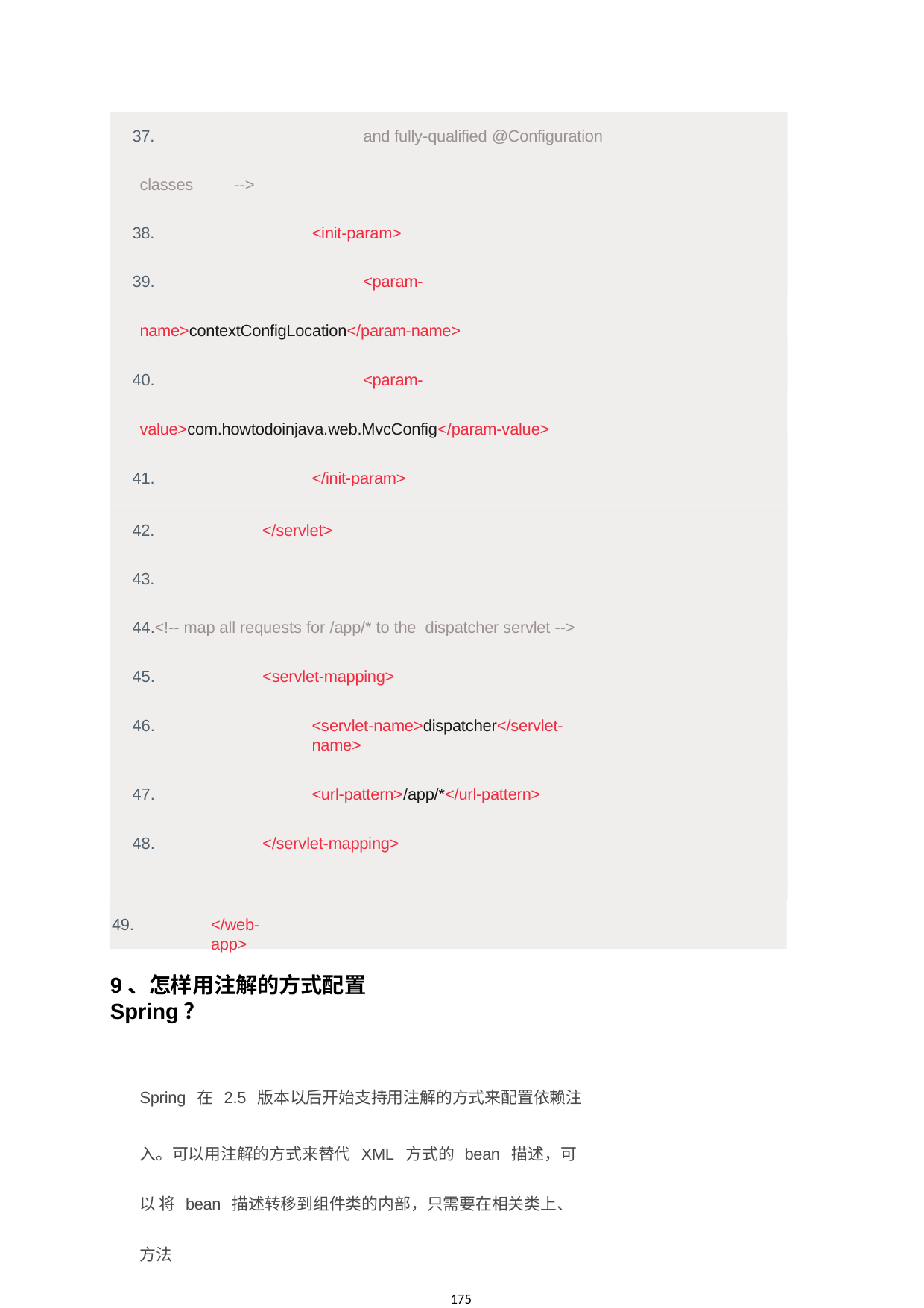

37.
and fully-qualified @Configuration

classes
-->

38.
<init-param>

<param-

name>contextConfigLocation</param-name>

<param-

value>com.howtodoinjava.web.MvcConfig</param-value>

</init-param>

42.
</servlet>

43.
<!-- map all requests for /app/* to the  dispatcher servlet -->

<servlet-mapping>

<servlet-name>dispatcher</servlet-name>

<url-pattern>/app/*</url-pattern>

</servlet-mapping>

49.
</web-app>
9、怎样用注解的方式配置 Spring？
Spring 在 2.5 版本以后开始支持用注解的方式来配置依赖注
入。可以用注解的方式来替代 XML 方式的 bean 描述，可以 将 bean 描述转移到组件类的内部，只需要在相关类上、方法
175